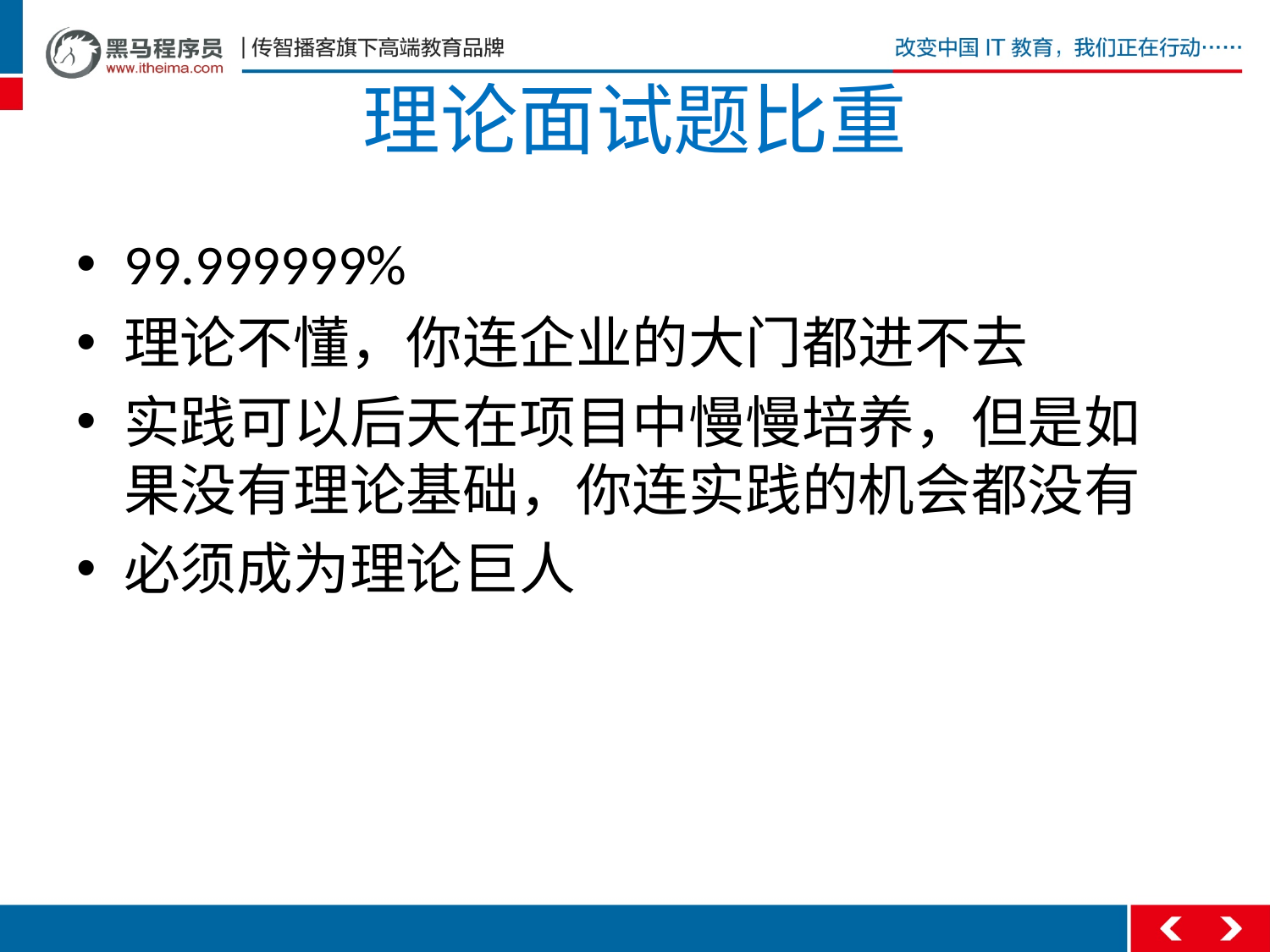

# 理论面试题比重
99.999999%
理论不懂，你连企业的大门都进不去
实践可以后天在项目中慢慢培养，但是如果没有理论基础，你连实践的机会都没有
必须成为理论巨人